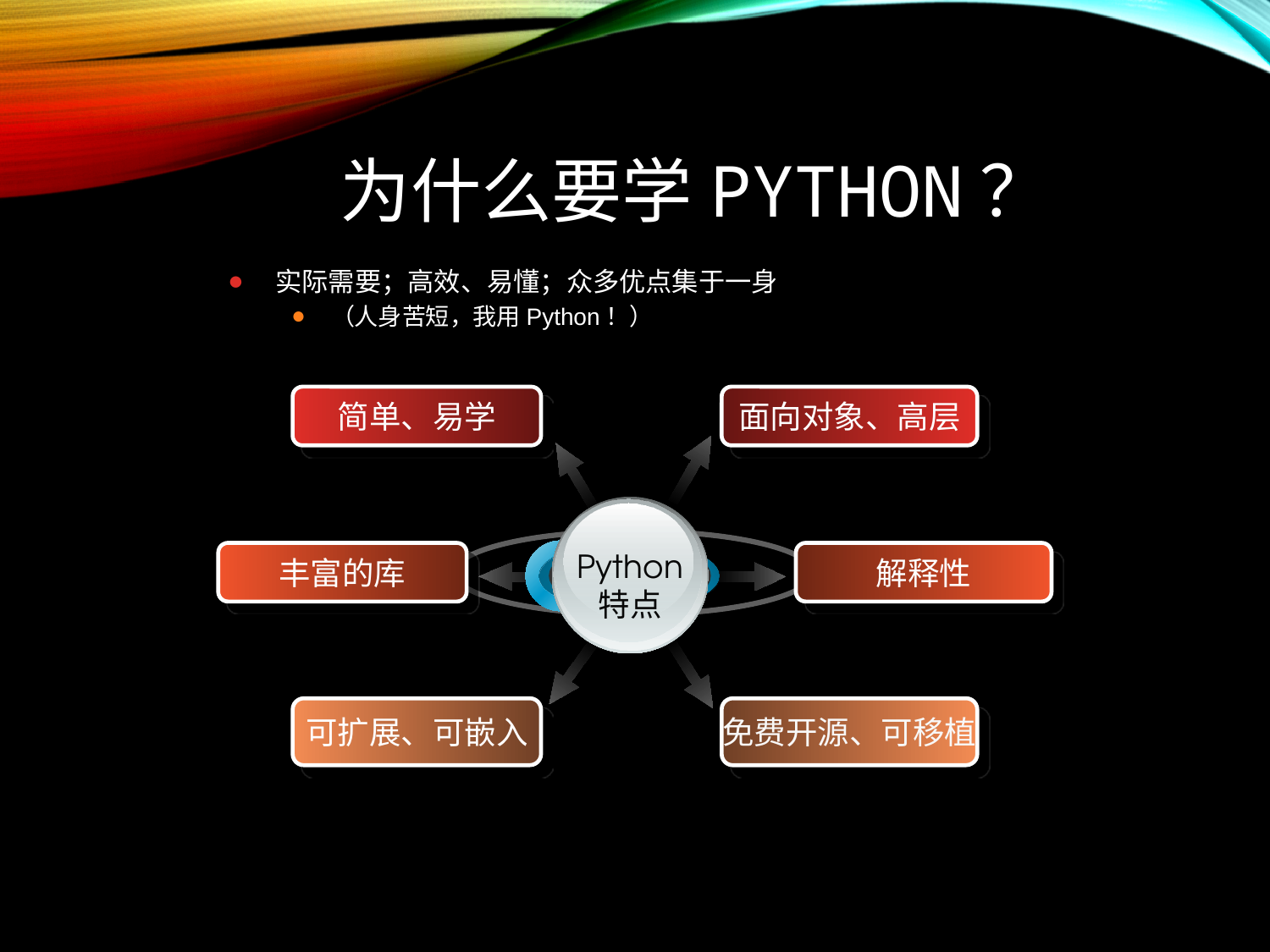

# 为什么要学Python？
实际需要；高效、易懂；众多优点集于一身
（人身苦短，我用Python！）
简单、易学
面向对象、高层

Python
特点

丰富的库
解释性

可扩展、可嵌入
免费开源、可移植